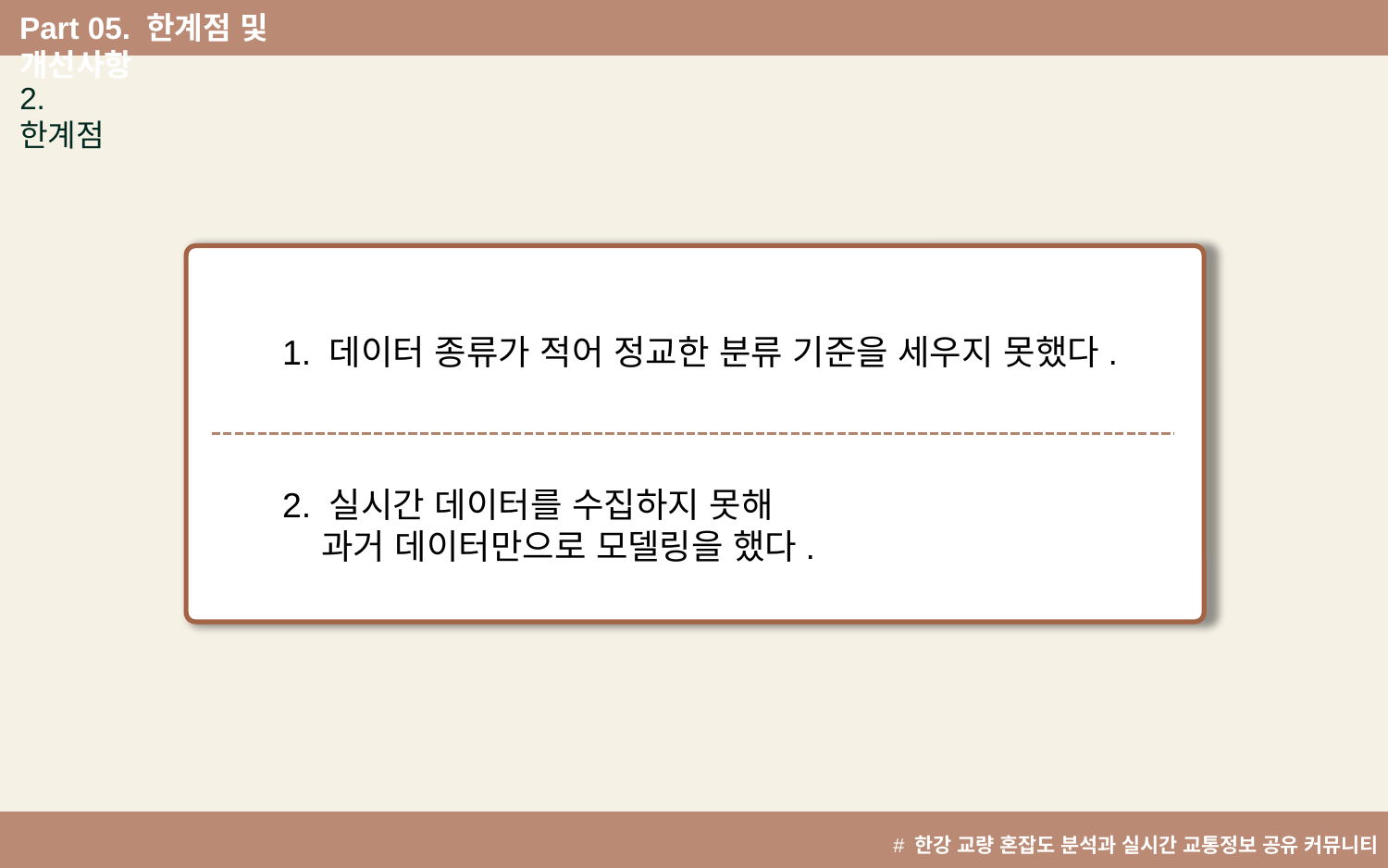

Part 05. 한계점 및 개선사항
^
2. 한계점
1. 데이터 종류가 적어 정교한 분류 기준을 세우지 못했다.
2. 실시간 데이터를 수집하지 못해
    과거 데이터만으로 모델링을 했다.
# 한강 교량 혼잡도 분석과 실시간 교통정보 공유 커뮤니티 개발